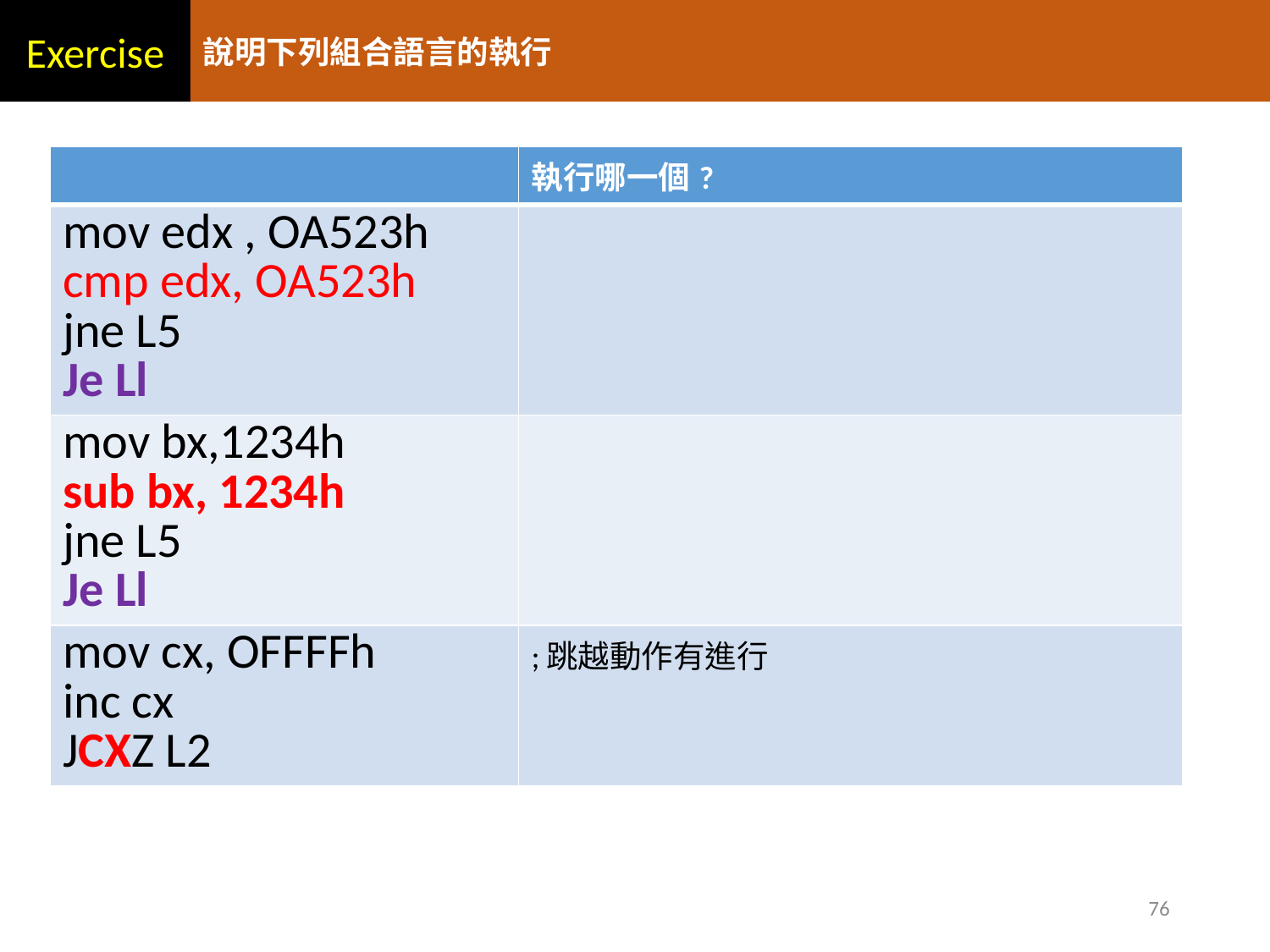

Exercise
說明下列組合語言的執行
|  | 執行哪一個? |
| --- | --- |
| mov edx , OA523h cmp edx, OA523h jne L5 Je Ll |  |
| mov bx,1234h sub bx, 1234h jne L5 Je Ll |  |
| mov cx, OFFFFh inc cx JCXZ L2 | ;跳越動作有進行 |
76